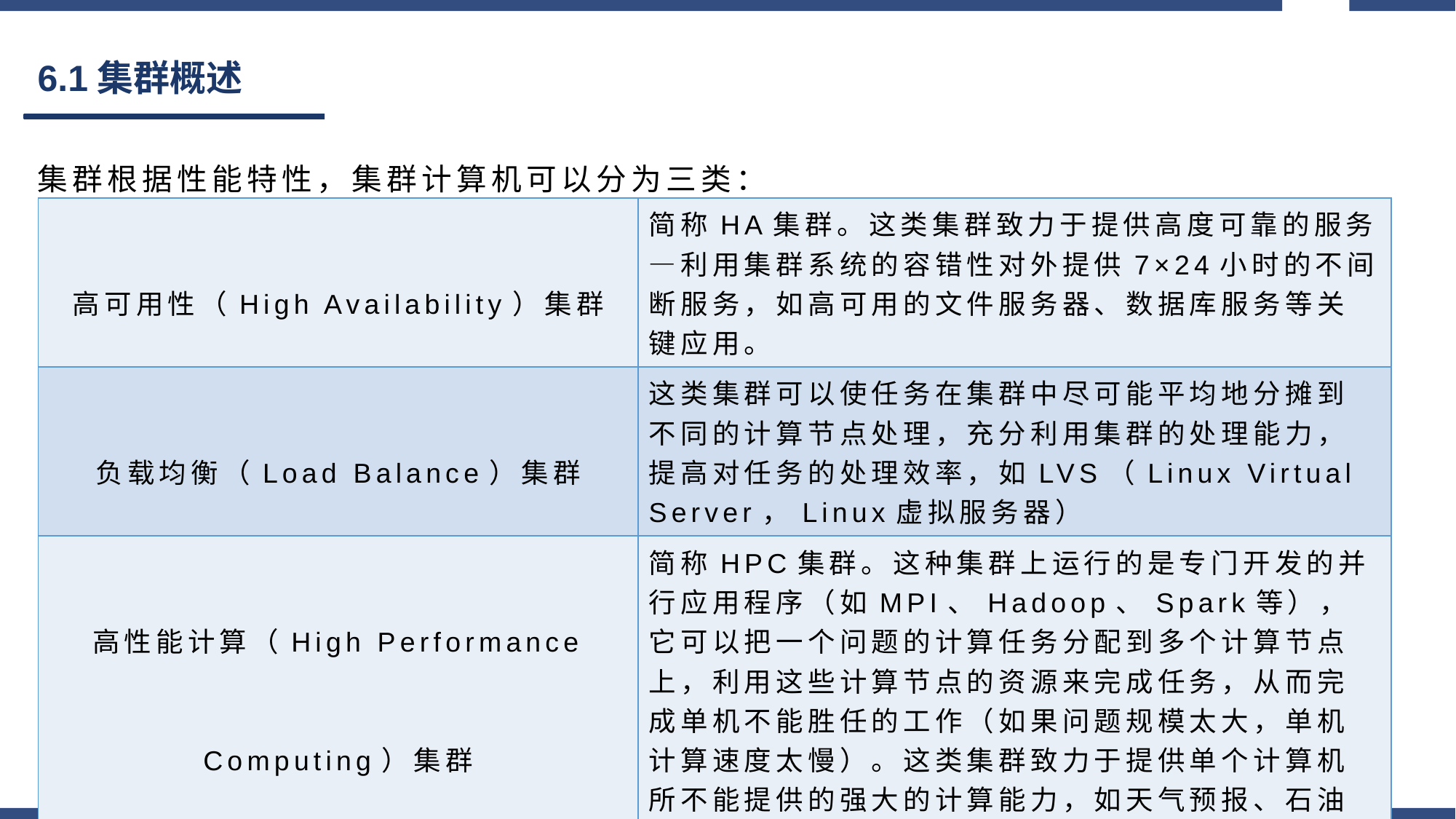

# 6.1集群概述
集群根据性能特性，集群计算机可以分为三类：
| 高可用性（High Availability）集群 | 简称HA集群。这类集群致力于提供高度可靠的服务—利用集群系统的容错性对外提供7×24小时的不间断服务，如高可用的文件服务器、数据库服务等关键应用。 |
| --- | --- |
| 负载均衡（Load Balance）集群 | 这类集群可以使任务在集群中尽可能平均地分摊到不同的计算节点处理，充分利用集群的处理能力，提高对任务的处理效率，如LVS（Linux Virtual Server，Linux虚拟服务器） |
| 高性能计算（High Performance Computing）集群 | 简称HPC集群。这种集群上运行的是专门开发的并行应用程序（如MPI、Hadoop、Spark等），它可以把一个问题的计算任务分配到多个计算节点上，利用这些计算节点的资源来完成任务，从而完成单机不能胜任的工作（如果问题规模太大，单机计算速度太慢）。这类集群致力于提供单个计算机所不能提供的强大的计算能力，如天气预报、石油勘探与油藏模拟、分子模拟、生物计算等。 |